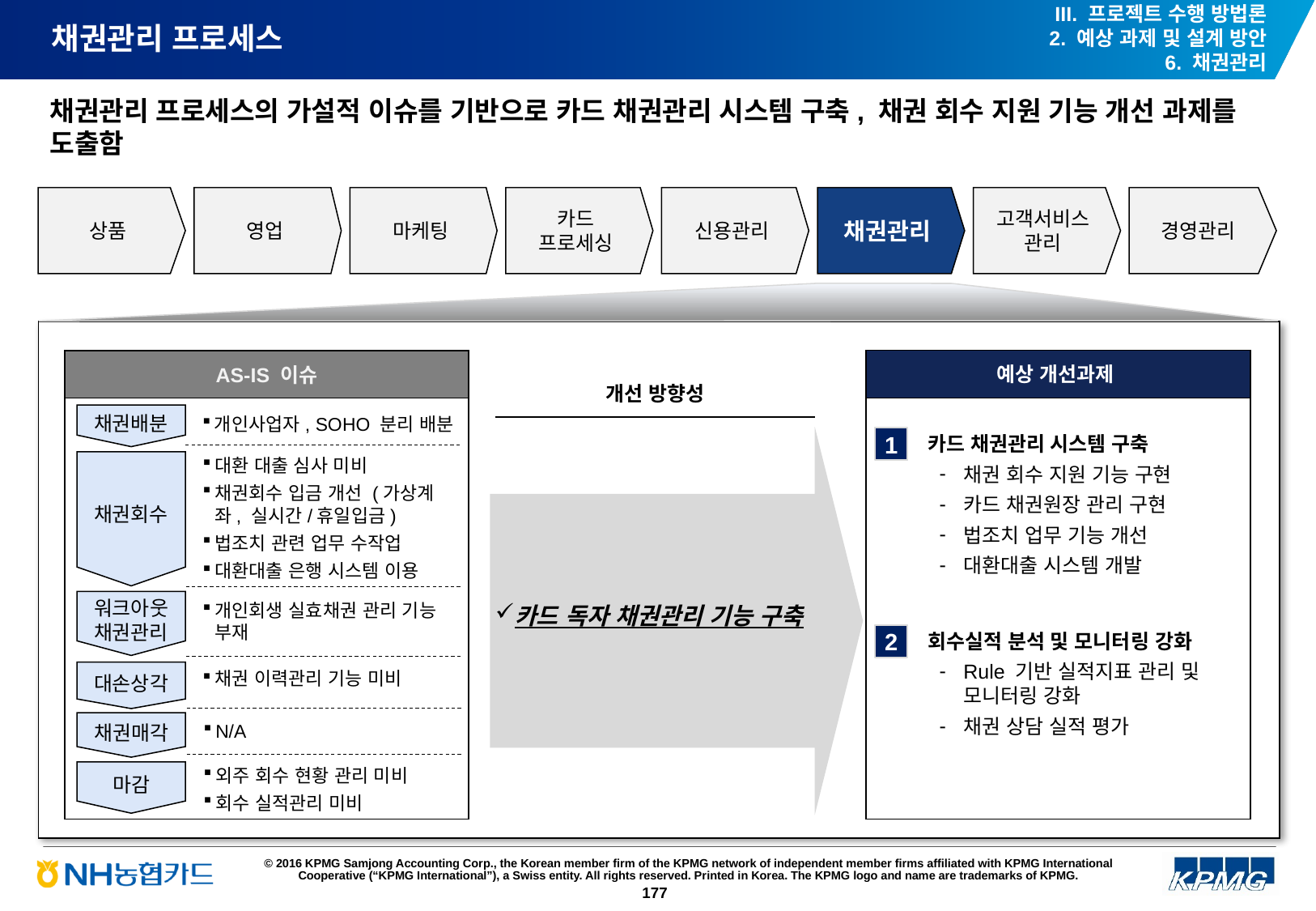

III. 프로젝트 수행 방법론
2. 예상 과제 및 설계 방안
6. 채권관리
# 채권관리 프로세스
채권관리 프로세스의 가설적 이슈를 기반으로 카드 채권관리 시스템 구축, 채권 회수 지원 기능 개선 과제를 도출함
상품
영업
마케팅
카드
프로세싱
신용관리
채권관리
고객서비스 관리
경영관리

예상 개선과제

AS-IS 이슈

개선 방향성

카드 독자 채권관리 기능 구축
채권배분
개인사업자, SOHO 분리 배분
카드 채권관리 시스템 구축
채권 회수 지원 기능 구현
카드 채권원장 관리 구현
법조치 업무 기능 개선
대환대출 시스템 개발
1
대환 대출 심사 미비
채권회수 입금 개선 (가상계좌, 실시간/휴일입금)
법조치 관련 업무 수작업
대환대출 은행 시스템 이용
채권회수
워크아웃
채권관리
개인회생 실효채권 관리 기능 부재
회수실적 분석 및 모니터링 강화
Rule 기반 실적지표 관리 및 모니터링 강화
채권 상담 실적 평가
2
대손상각
채권 이력관리 기능 미비
채권매각
N/A
마감
외주 회수 현황 관리 미비
회수 실적관리 미비